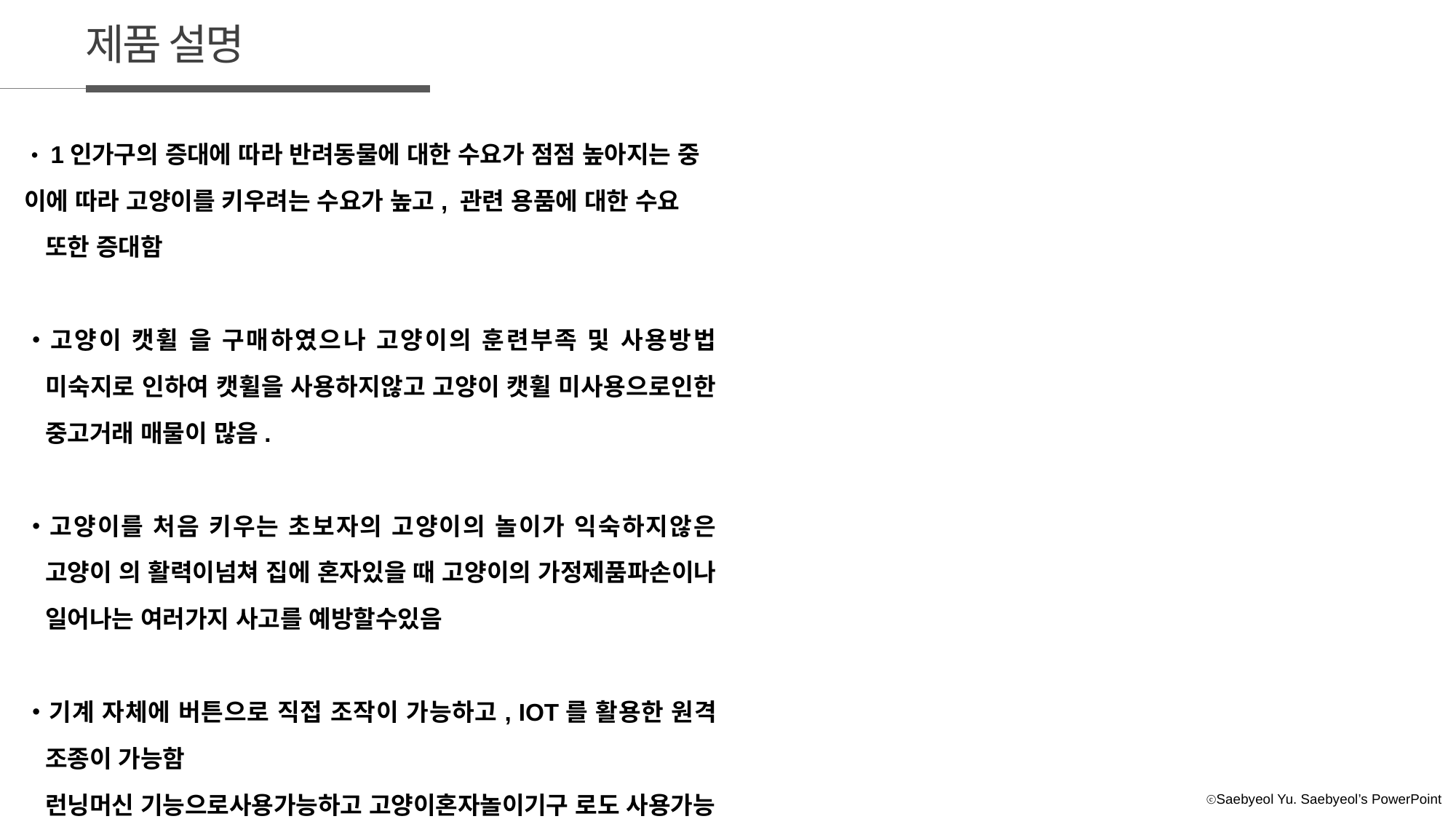

제품 설명
・1인가구의 증대에 따라 반려동물에 대한 수요가 점점 높아지는 중
이에 따라 고양이를 키우려는 수요가 높고, 관련 용품에 대한 수요 또한 증대함

・고양이 캣휠 을 구매하였으나 고양이의 훈련부족 및 사용방법 미숙지로 인하여 캣휠을 사용하지않고 고양이 캣휠 미사용으로인한 중고거래 매물이 많음.

・고양이를 처음 키우는 초보자의 고양이의 놀이가 익숙하지않은 고양이 의 활력이넘쳐 집에 혼자있을 때 고양이의 가정제품파손이나 일어나는 여러가지 사고를 예방할수있음

・기계 자체에 버튼으로 직접 조작이 가능하고, IOT를 활용한 원격 조종이 가능함
런닝머신 기능으로사용가능하고 고양이혼자놀이기구 로도 사용가능
IOT서비스 기반 ZWIFT 어플연동으로 고양이 캣휠 사용시간,사용거리를 분석하여 관련컨텐츠 제작